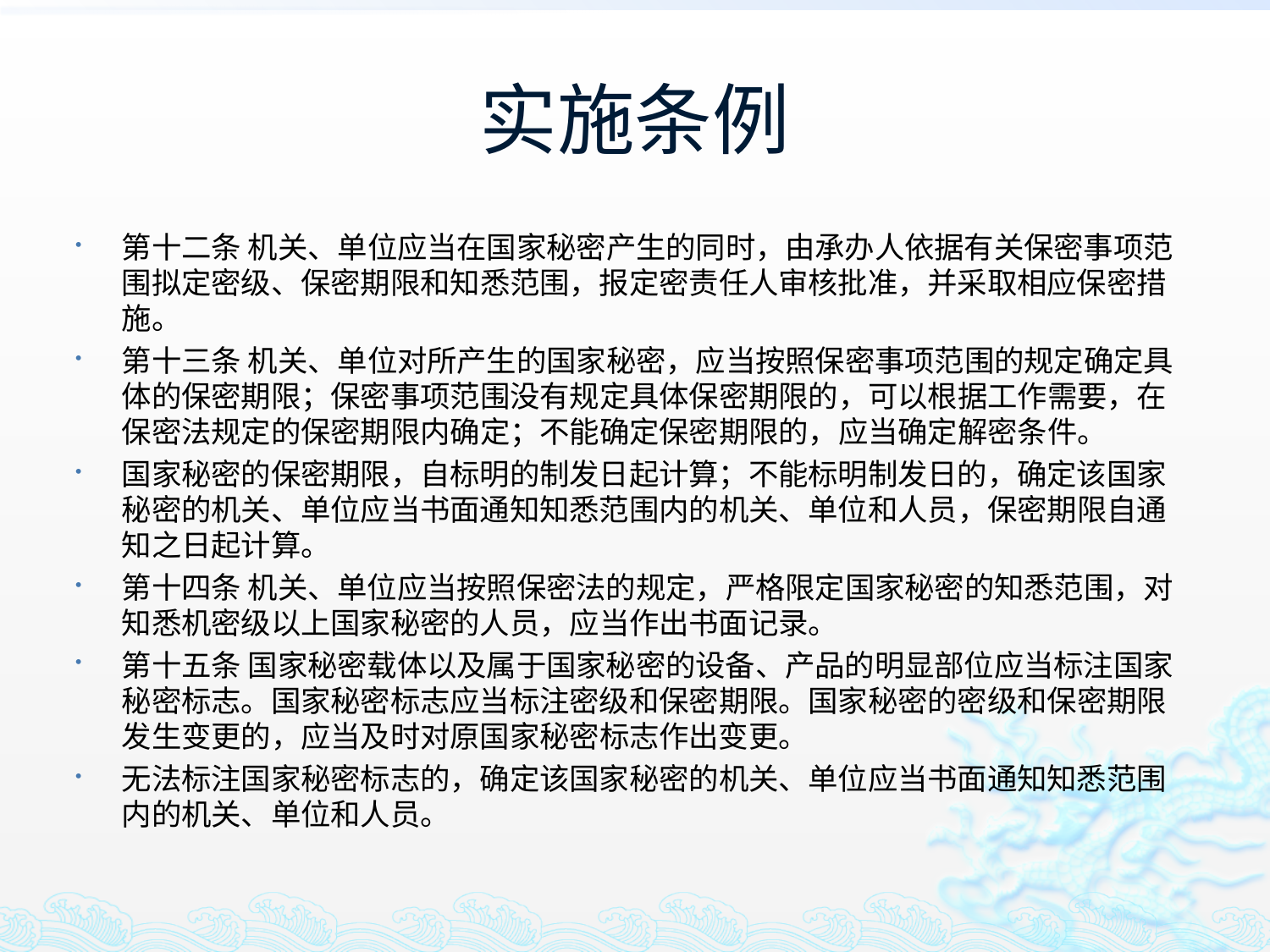

# 实施条例
第十二条 机关、单位应当在国家秘密产生的同时，由承办人依据有关保密事项范围拟定密级、保密期限和知悉范围，报定密责任人审核批准，并采取相应保密措施。
第十三条 机关、单位对所产生的国家秘密，应当按照保密事项范围的规定确定具体的保密期限；保密事项范围没有规定具体保密期限的，可以根据工作需要，在保密法规定的保密期限内确定；不能确定保密期限的，应当确定解密条件。
国家秘密的保密期限，自标明的制发日起计算；不能标明制发日的，确定该国家秘密的机关、单位应当书面通知知悉范围内的机关、单位和人员，保密期限自通知之日起计算。
第十四条 机关、单位应当按照保密法的规定，严格限定国家秘密的知悉范围，对知悉机密级以上国家秘密的人员，应当作出书面记录。
第十五条 国家秘密载体以及属于国家秘密的设备、产品的明显部位应当标注国家秘密标志。国家秘密标志应当标注密级和保密期限。国家秘密的密级和保密期限发生变更的，应当及时对原国家秘密标志作出变更。
无法标注国家秘密标志的，确定该国家秘密的机关、单位应当书面通知知悉范围内的机关、单位和人员。